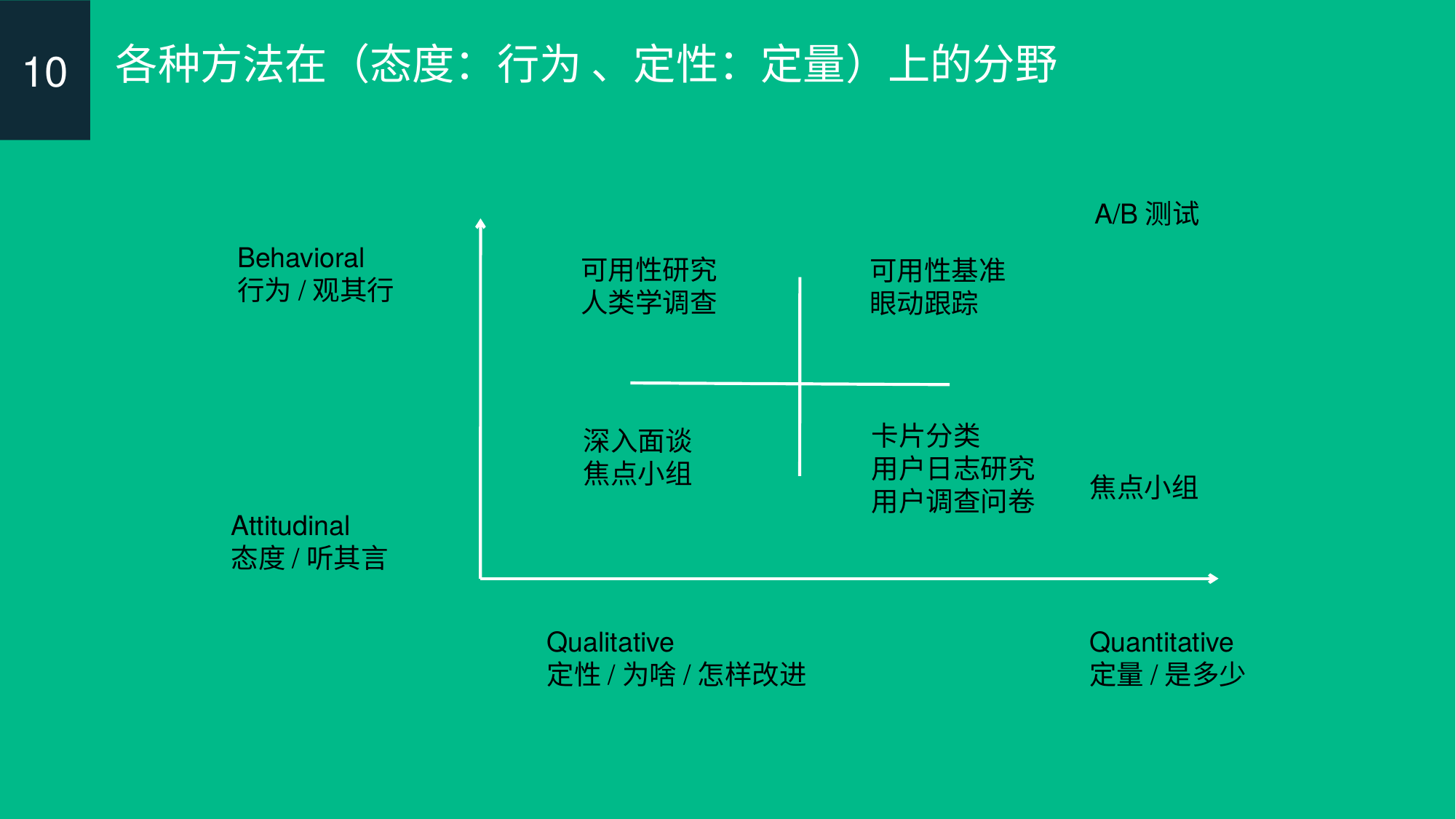

10
各种方法在（态度：行为 、定性：定量）上的分野
A/B测试
Behavioral
行为/观其行
可用性研究
人类学调查
可用性基准
眼动跟踪
卡片分类
用户日志研究
用户调查问卷
深入面谈
焦点小组
焦点小组
Attitudinal
态度/听其言
Qualitative
定性/为啥/怎样改进
Quantitative
定量/是多少